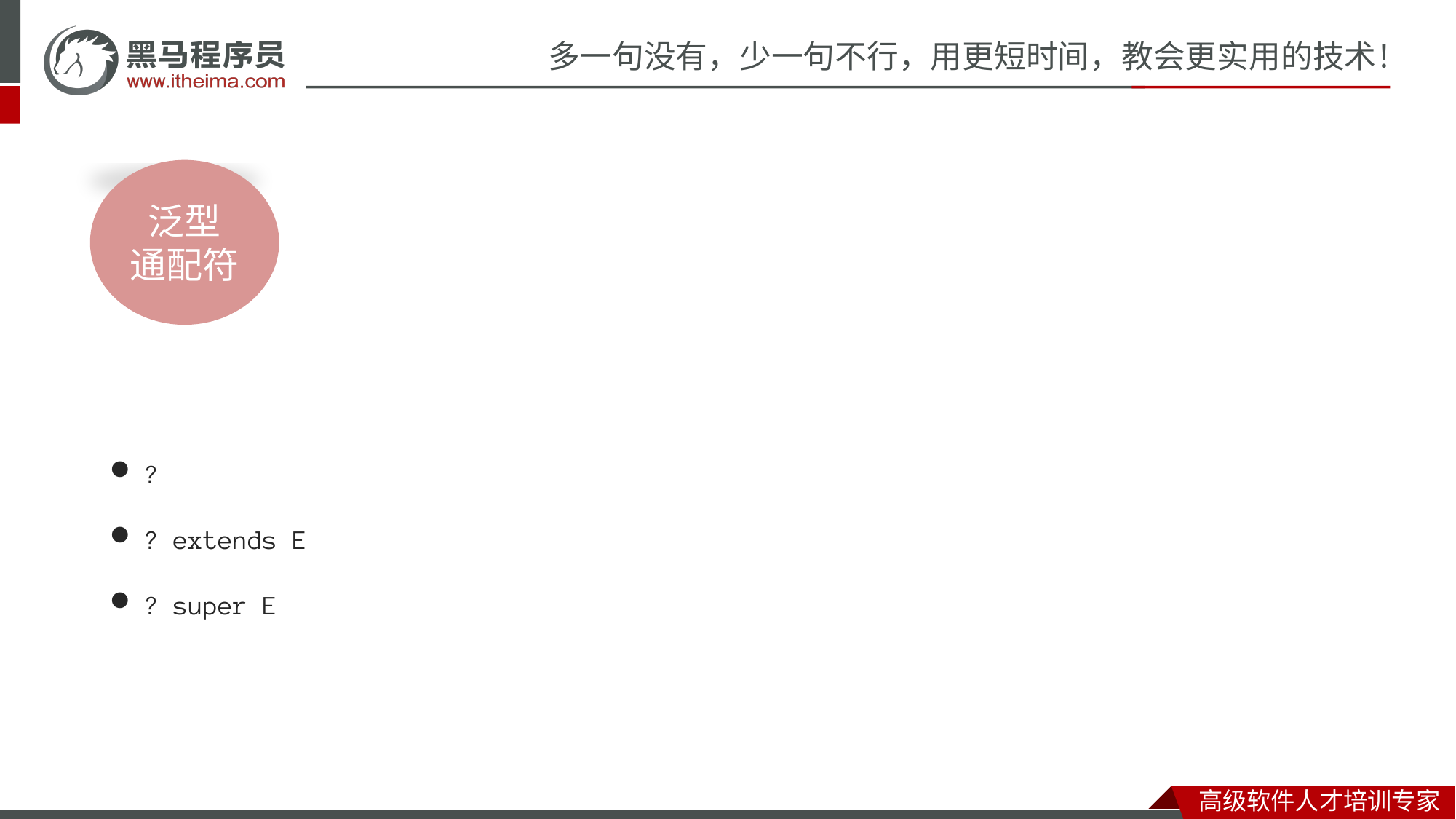

泛型
通配符
?
? extends E
? super E